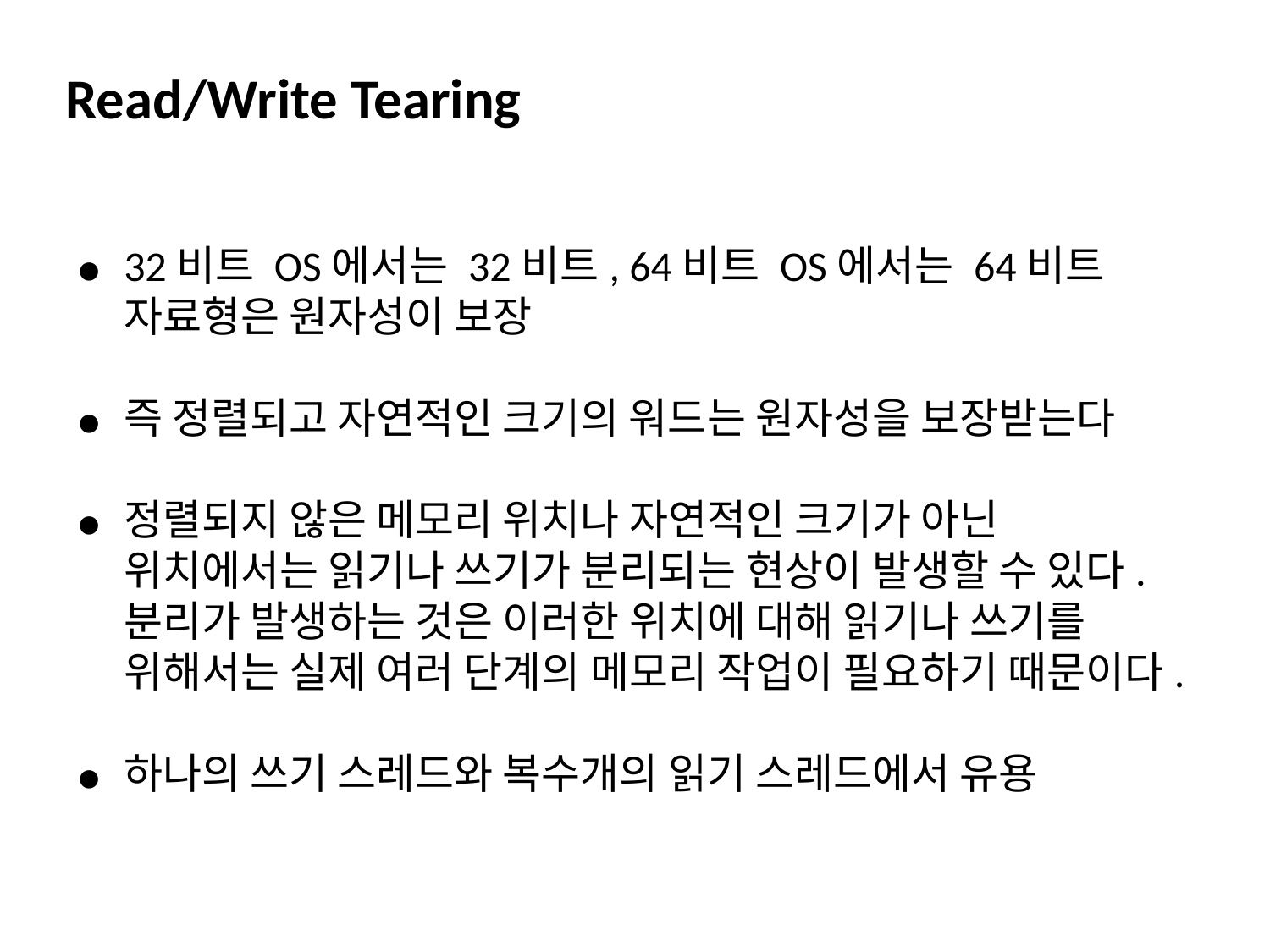

Read/Write Tearing
32비트 OS에서는 32비트, 64비트 OS에서는 64비트 자료형은 원자성이 보장
즉 정렬되고 자연적인 크기의 워드는 원자성을 보장받는다
정렬되지 않은 메모리 위치나 자연적인 크기가 아닌 위치에서는 읽기나 쓰기가 분리되는 현상이 발생할 수 있다. 분리가 발생하는 것은 이러한 위치에 대해 읽기나 쓰기를 위해서는 실제 여러 단계의 메모리 작업이 필요하기 때문이다.
하나의 쓰기 스레드와 복수개의 읽기 스레드에서 유용